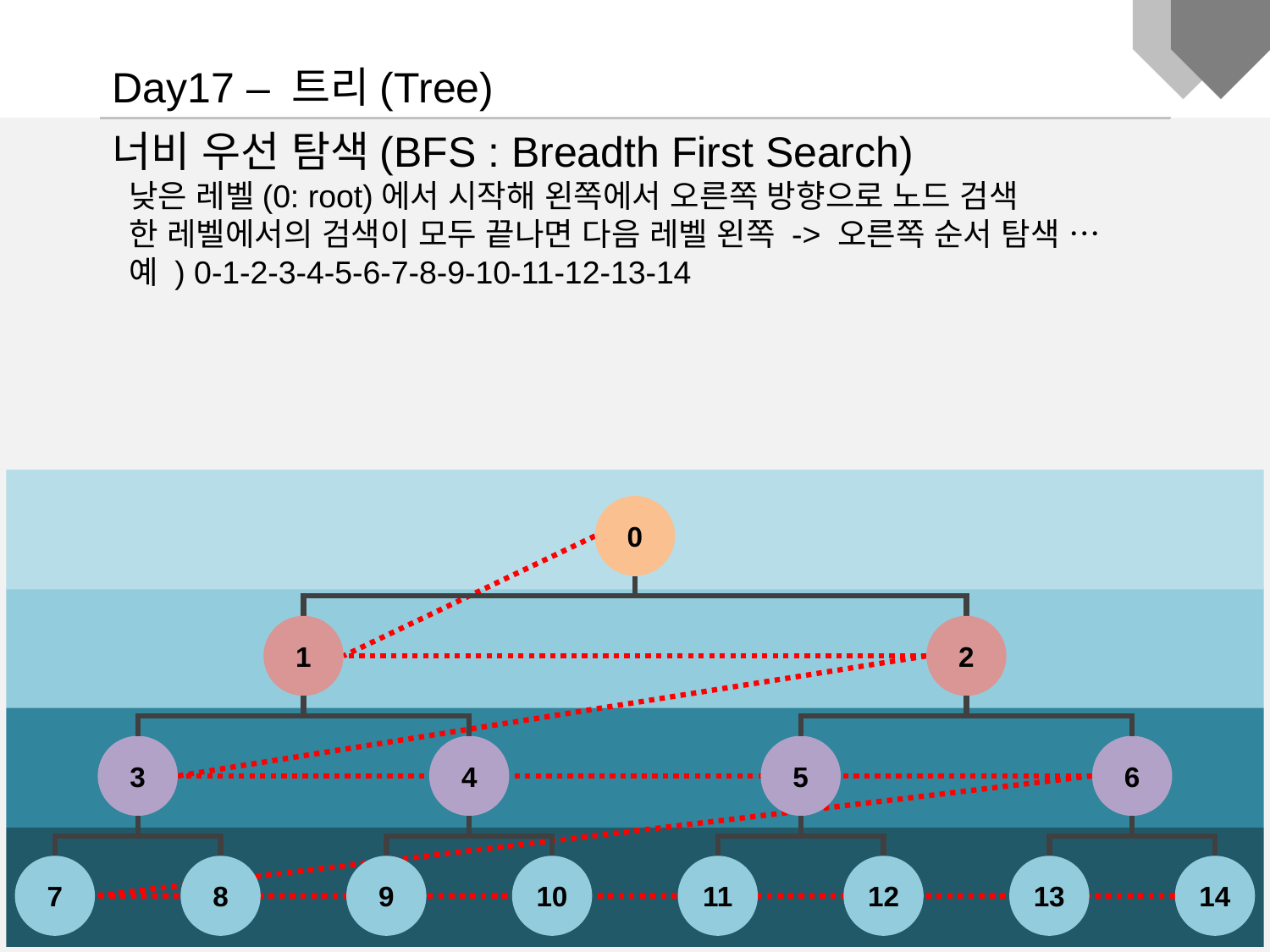

Day17 – 트리(Tree)
너비 우선 탐색(BFS : Breadth First Search)
 낮은 레벨(0: root)에서 시작해 왼쪽에서 오른쪽 방향으로 노드 검색
 한 레벨에서의 검색이 모두 끝나면 다음 레벨 왼쪽 -> 오른쪽 순서 탐색 …
 예 ) 0-1-2-3-4-5-6-7-8-9-10-11-12-13-14

0

1
2

3
4
5
6

7
8
9
10
11
12
13
14